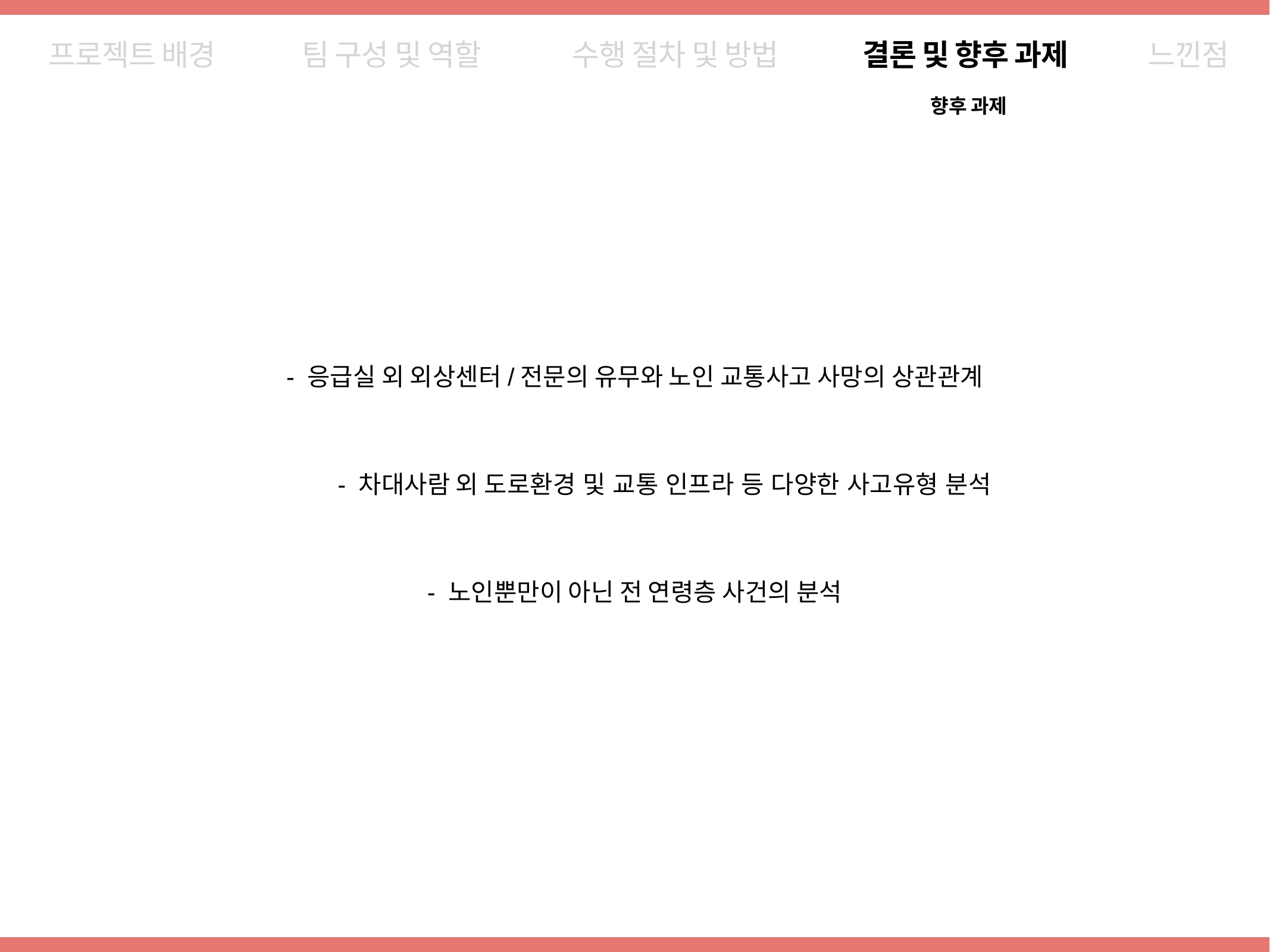

프로젝트 배경
팀 구성 및 역할
수행 절차 및 방법
결론 및 향후 과제
느낀점
향후 과제
- 응급실 외 외상센터/전문의 유무와 노인 교통사고 사망의 상관관계
- 차대사람 외 도로환경 및 교통 인프라 등 다양한 사고유형 분석
- 노인뿐만이 아닌 전 연령층 사건의 분석